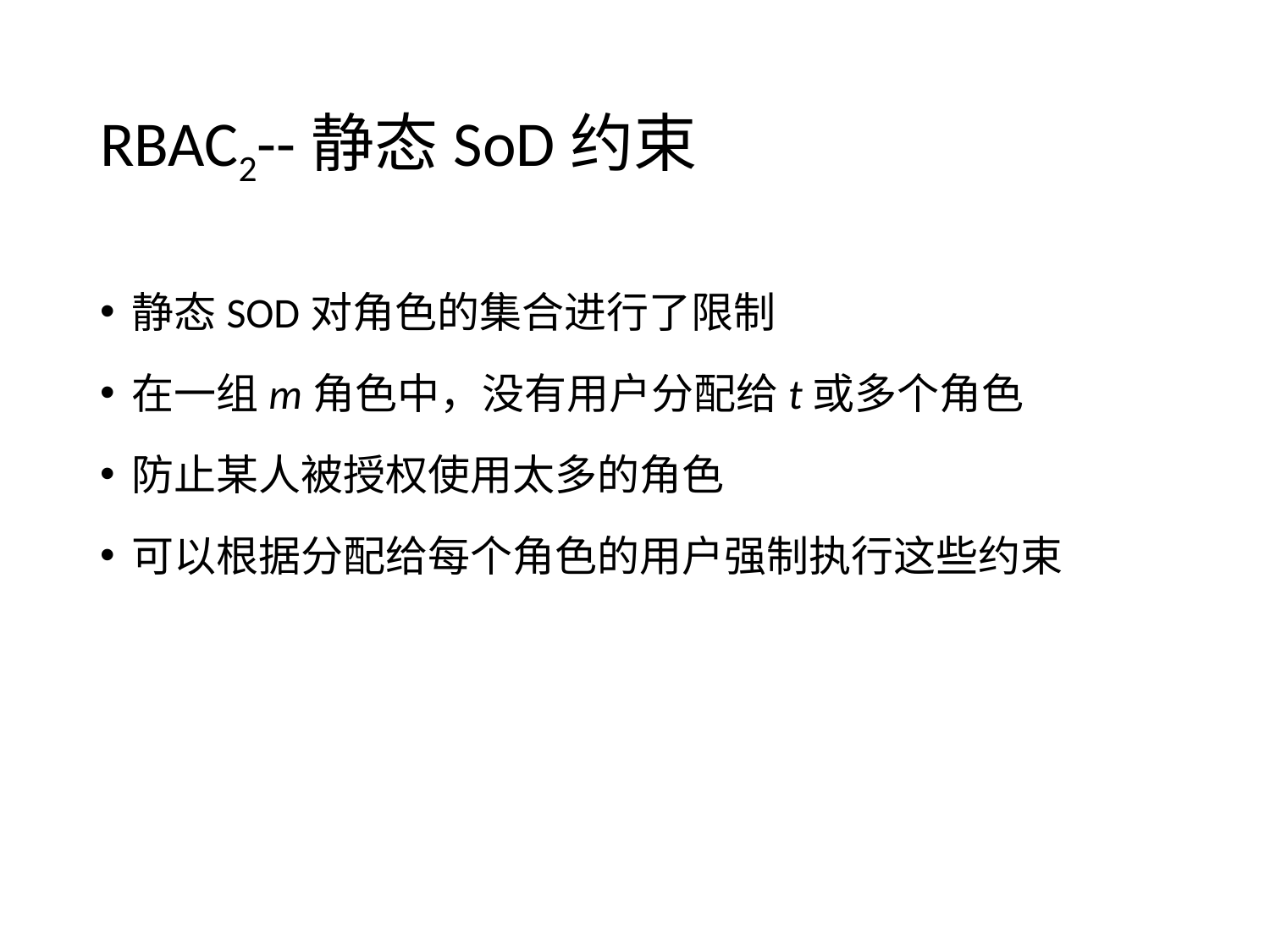

# RBAC2--静态SoD约束
静态SOD对角色的集合进行了限制
在一组m角色中，没有用户分配给t或多个角色
防止某人被授权使用太多的角色
可以根据分配给每个角色的用户强制执行这些约束